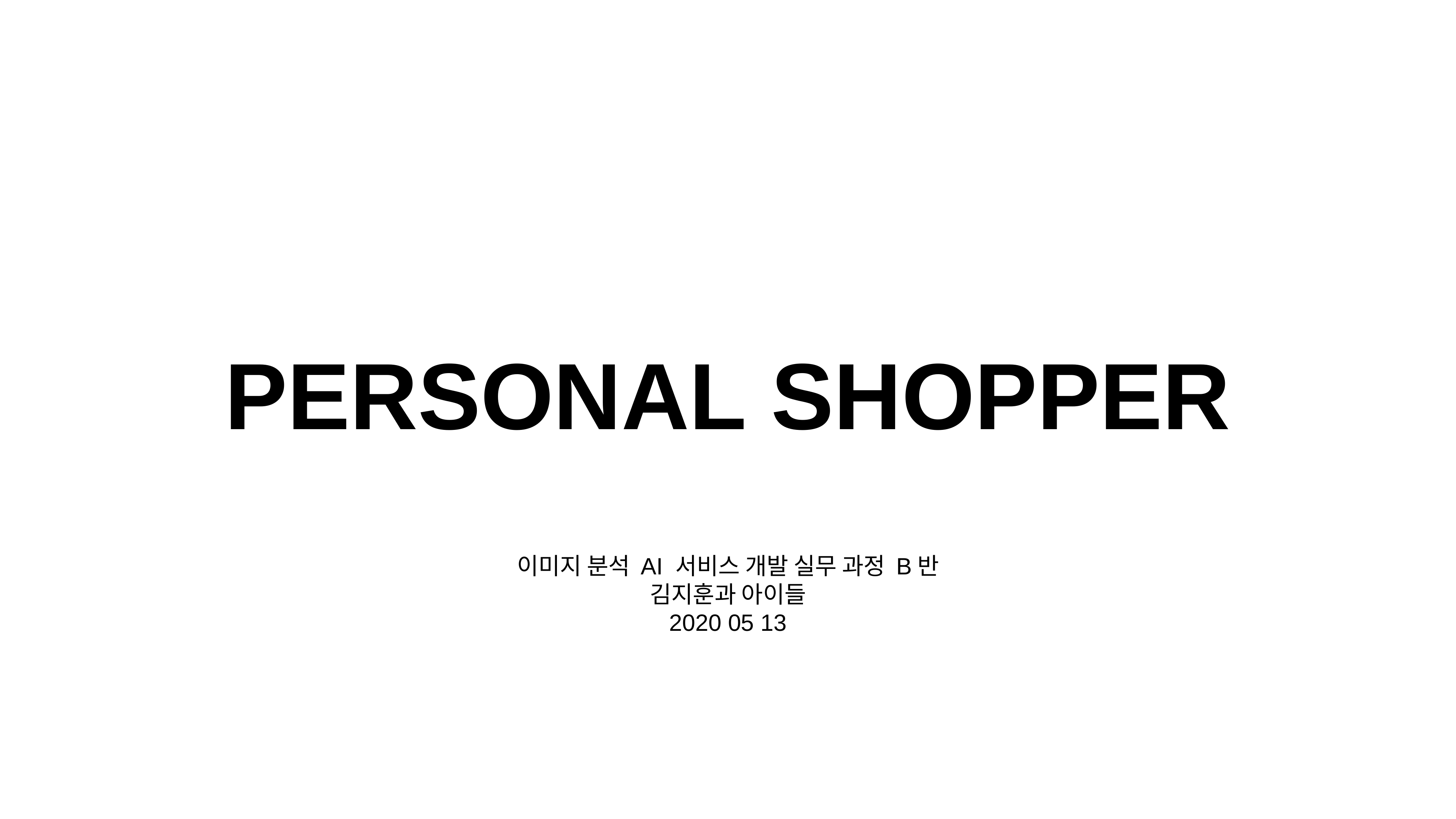

# PERSONAL SHOPPER
이미지 분석 AI 서비스 개발 실무 과정 B반
김지훈과 아이들
2020 05 13